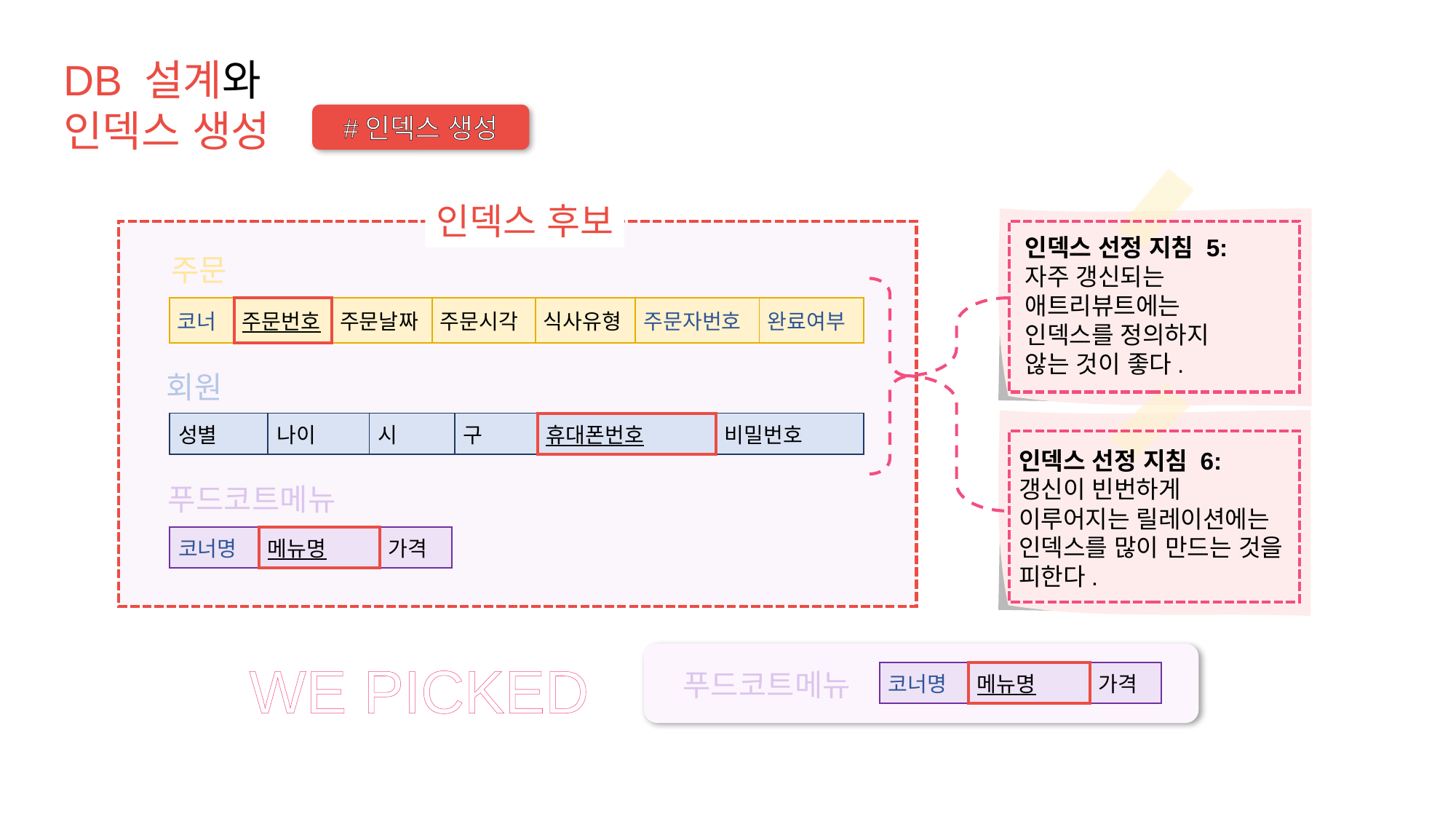

DB 설계와
인덱스 생성
#인덱스 생성

인덱스 선정 지침 5:
자주 갱신되는
애트리뷰트에는
인덱스를 정의하지
않는 것이 좋다.
인덱스 후보

주문

| 코너 | 주문번호 | 주문날짜 | 주문시각 | 식사유형 | 주문자번호 | 완료여부 |
| --- | --- | --- | --- | --- | --- | --- |

회원

인덱스 선정 지침 6:
갱신이 빈번하게
이루어지는 릴레이션에는
인덱스를 많이 만드는 것을 피한다.
| 성별 | 나이 | 시 | 구 | 휴대폰번호 | 비밀번호 |
| --- | --- | --- | --- | --- | --- |

푸드코트메뉴
| 코너명 | 메뉴명 | 가격 |
| --- | --- | --- |

WE PICKED
푸드코트메뉴
| 코너명 | 메뉴명 | 가격 |
| --- | --- | --- |